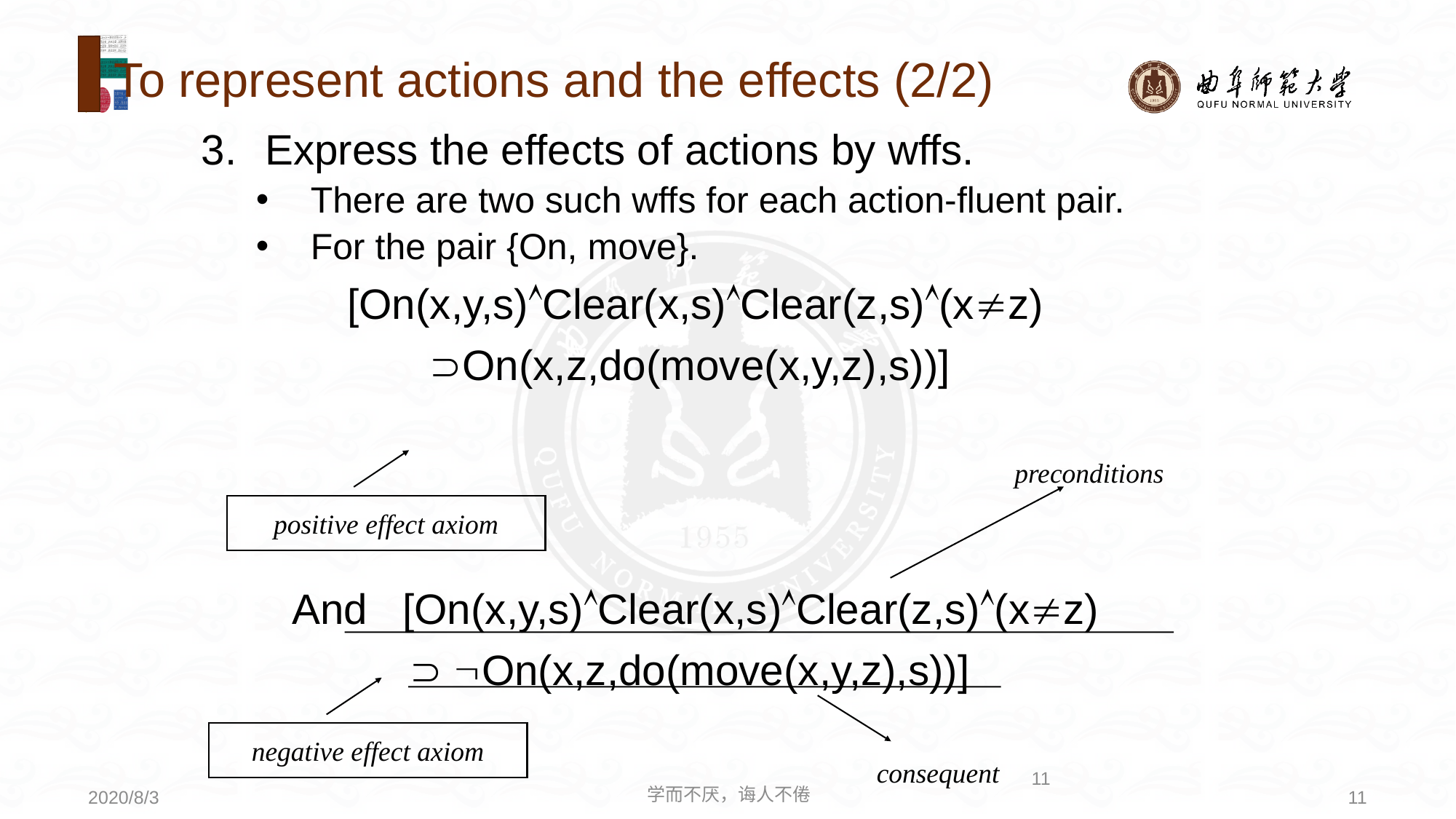

# To represent actions and the effects (2/2)
Express the effects of actions by wffs.
There are two such wffs for each action-fluent pair.
For the pair {On, move}.
[On(x,y,s)∧Clear(x,s)∧Clear(z,s)∧(x≠z)
⊃On(x,z,do(move(x,y,z),s))]

And   [On(x,y,s)∧Clear(x,s)∧Clear(z,s)∧(x≠z)
⊃ ¬On(x,z,do(move(x,y,z),s))]

preconditions

positive effect axiom

negative effect axiom
consequent
11
学而不厌，诲人不倦
11
2020/8/3